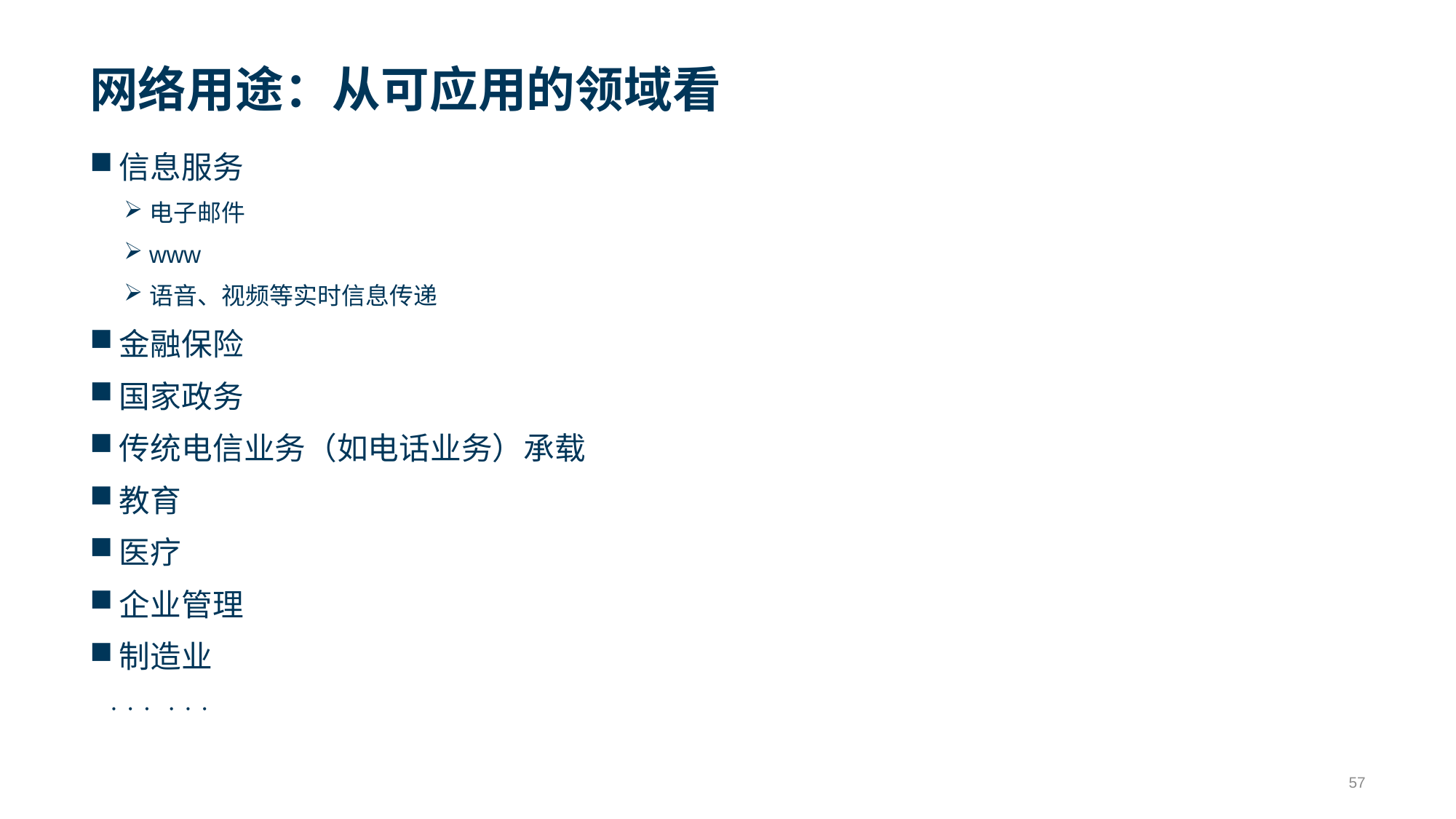

# 网络用途：从可应用的领域看
信息服务
电子邮件
www
语音、视频等实时信息传递
金融保险
国家政务
传统电信业务（如电话业务）承载
教育
医疗
企业管理
制造业
  ⋅⋅⋅ ⋅⋅⋅

57